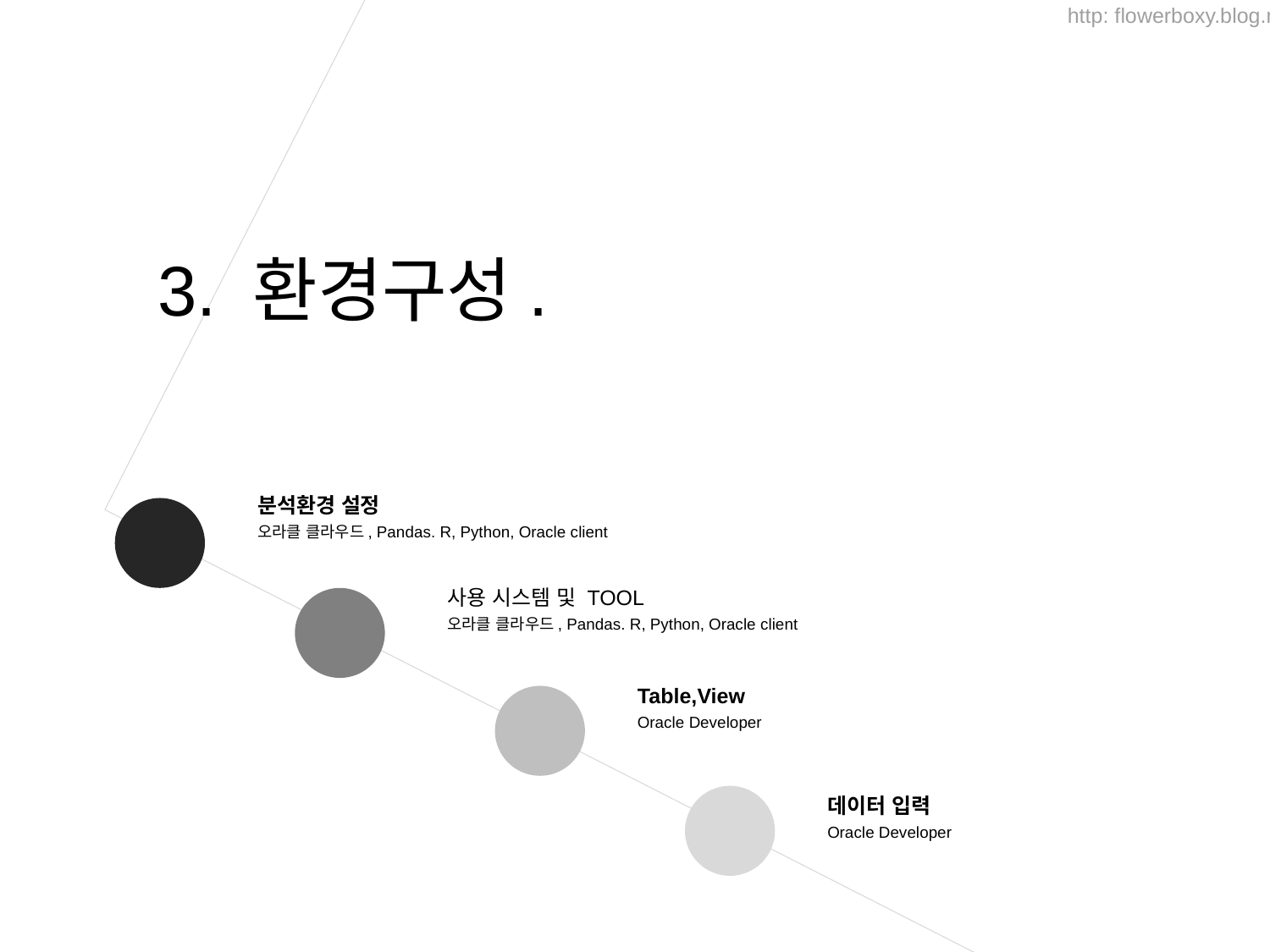

http: flowerboxy.blog.me
3. 환경구성.
분석환경 설정
오라클 클라우드, Pandas. R, Python, Oracle client

사용 시스템 및 TOOL

오라클 클라우드, Pandas. R, Python, Oracle client
Table,View
Oracle Developer

데이터 입력
Oracle Developer